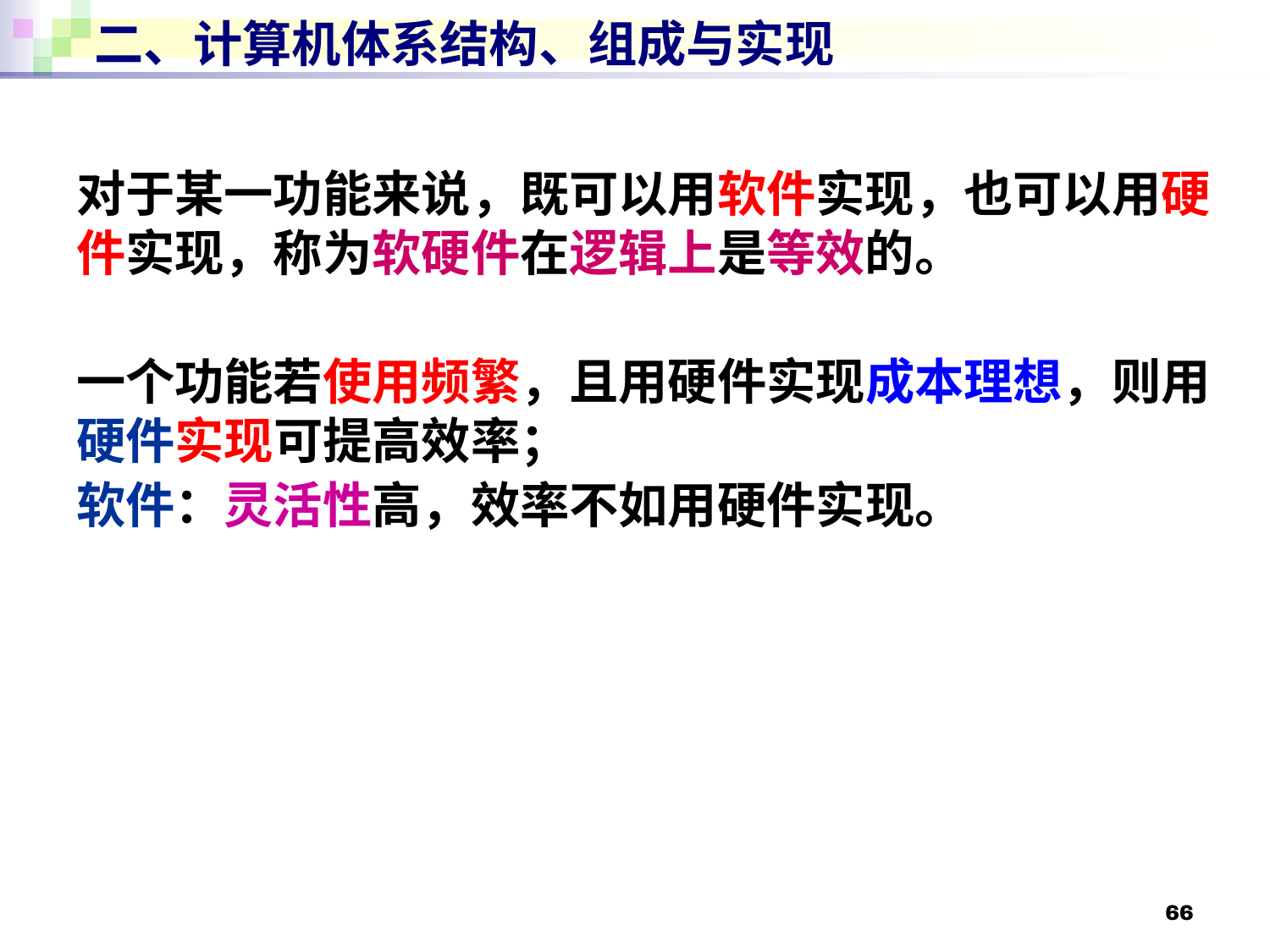

# 二、计算机体系结构、组成与实现
对于某一功能来说，既可以用软件实现，也可以用硬件实现，称为软硬件在逻辑上是等效的。

一个功能若使用频繁，且用硬件实现成本理想，则用硬件实现可提高效率；
软件：灵活性高，效率不如用硬件实现。
66